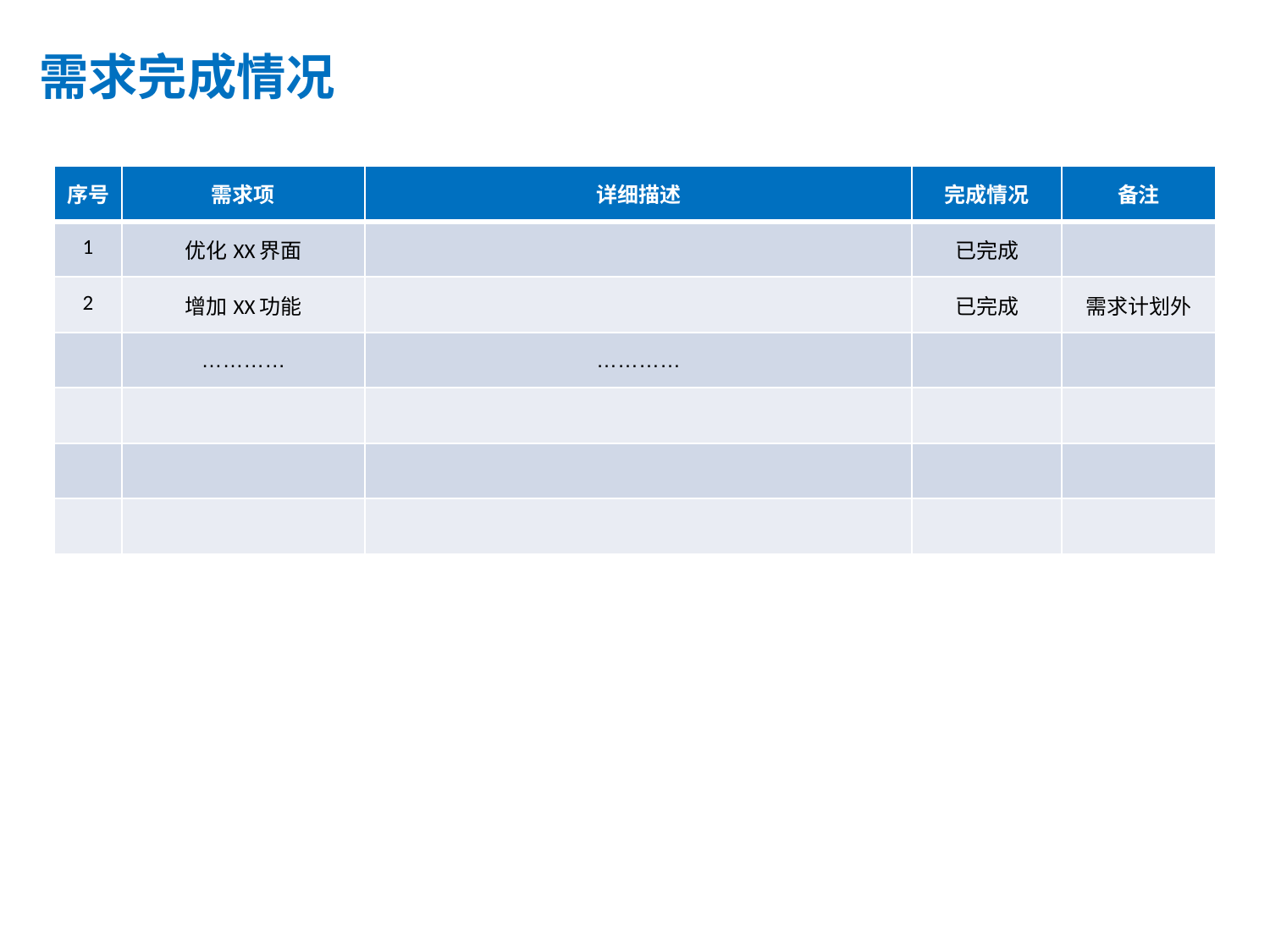

需求完成情况
| 序号 | 需求项 | 详细描述 | 完成情况 | 备注 |
| --- | --- | --- | --- | --- |
| 1 | 优化XX界面 |  | 已完成 |  |
| 2 | 增加XX功能 |  | 已完成 | 需求计划外 |
|  | ………… | ………… |  |  |
|  |  |  |  |  |
|  |  |  |  |  |
|  |  |  |  |  |